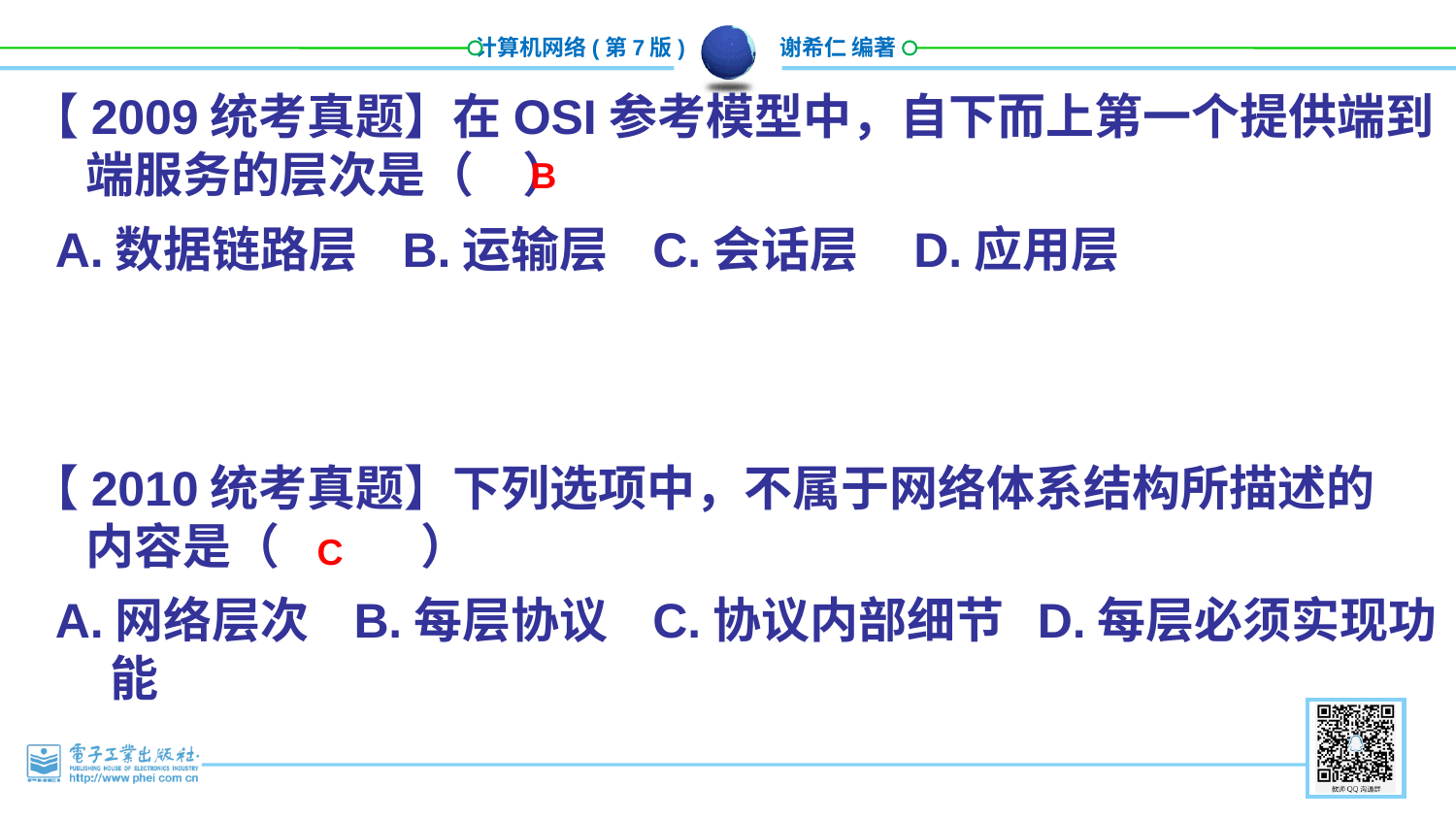

【2009统考真题】在OSI参考模型中，自下而上第一个提供端到端服务的层次是（ 	）
B
A.数据链路层   B.运输层   C.会话层    D.应用层
【2010统考真题】下列选项中，不属于网络体系结构所描述的内容是（ 	    ）
C
A.网络层次   B.每层协议   C.协议内部细节  D.每层必须实现功能